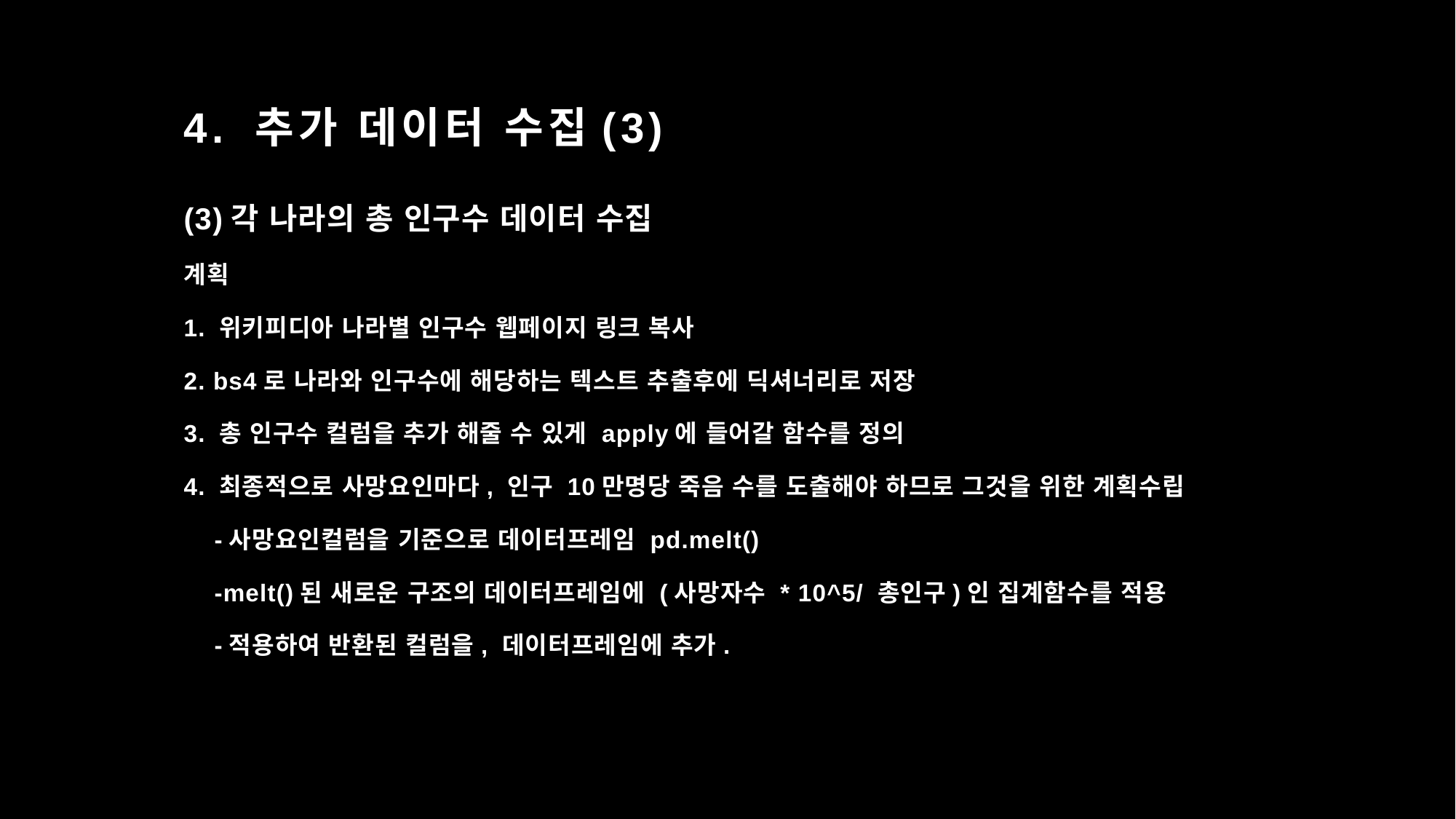

# 4. 추가 데이터 수집(3)
(3)각 나라의 총 인구수 데이터 수집
계획
1. 위키피디아 나라별 인구수 웹페이지 링크 복사
2. bs4로 나라와 인구수에 해당하는 텍스트 추출후에 딕셔너리로 저장
3. 총 인구수 컬럼을 추가 해줄 수 있게 apply에 들어갈 함수를 정의
4. 최종적으로 사망요인마다, 인구 10만명당 죽음 수를 도출해야 하므로 그것을 위한 계획수립
    -사망요인컬럼을 기준으로 데이터프레임 pd.melt()
    -melt()된 새로운 구조의 데이터프레임에 (사망자수 * 10^5/ 총인구)인 집계함수를 적용
    -적용하여 반환된 컬럼을, 데이터프레임에 추가.